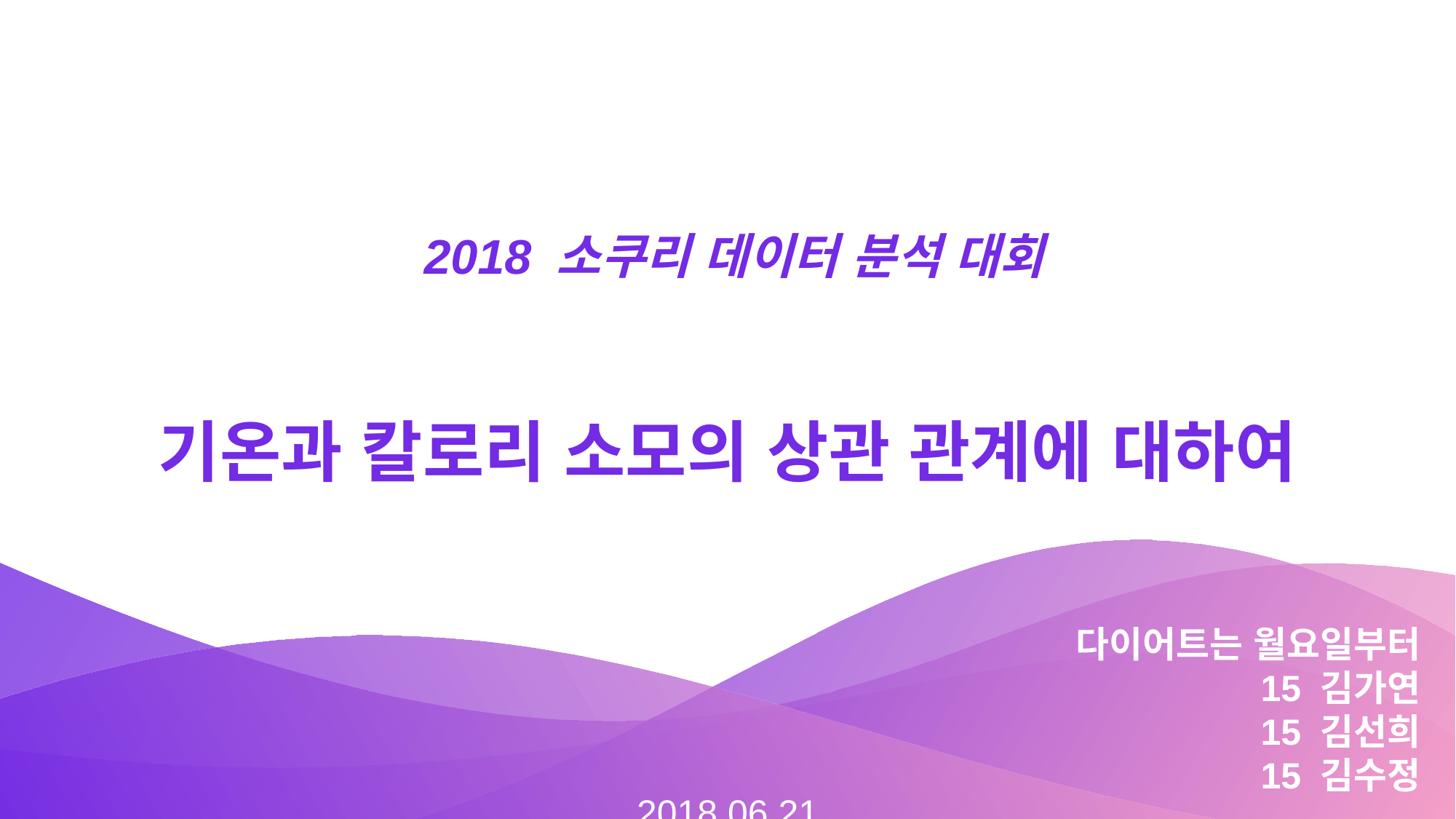

2018 소쿠리 데이터 분석 대회
기온과 칼로리 소모의 상관 관계에 대하여

다이어트는 월요일부터
15 김가연
15 김선희
15 김수정

2018.06.21